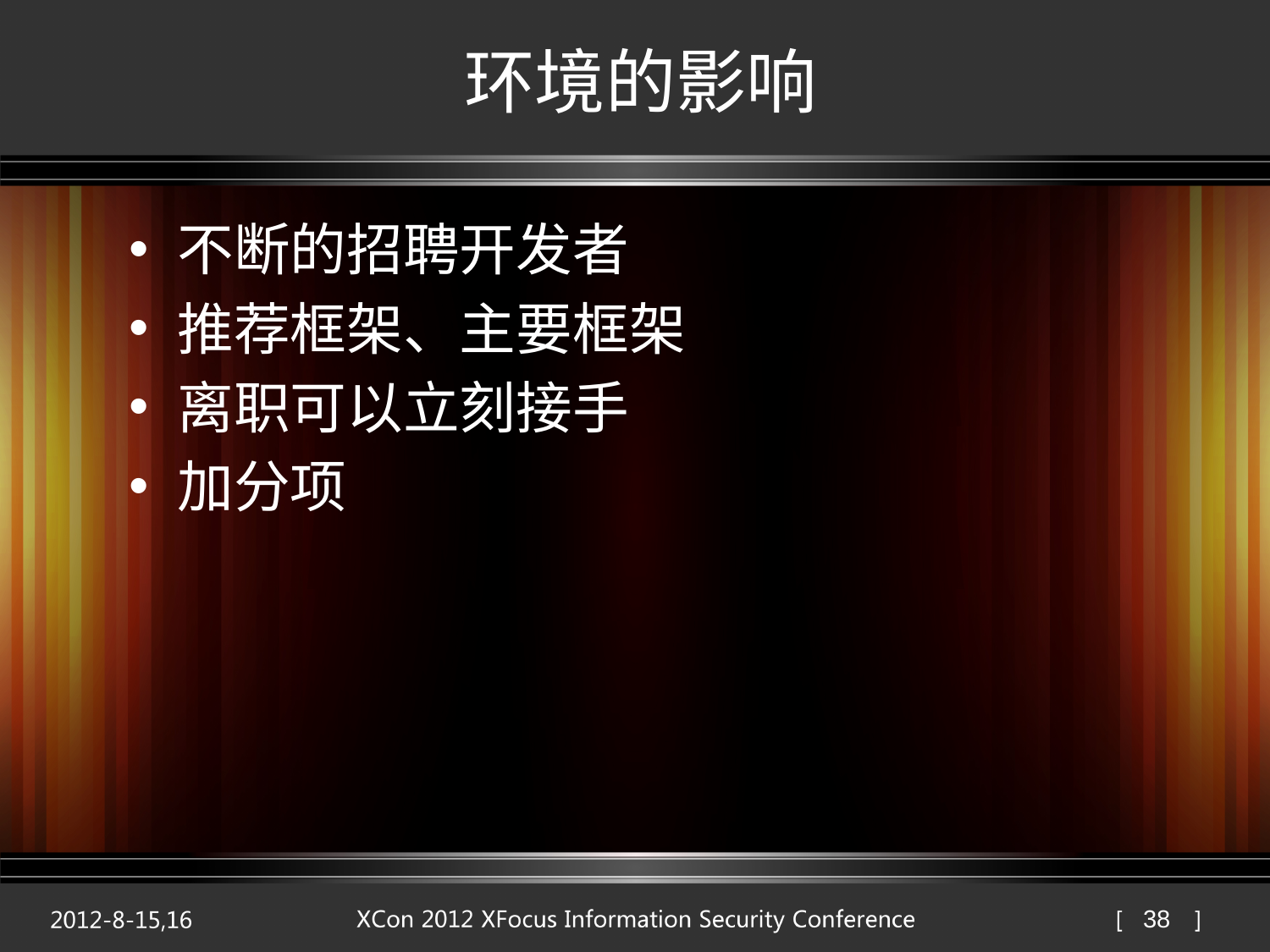

# 环境的影响
不断的招聘开发者
推荐框架、主要框架
离职可以立刻接手
加分项
38